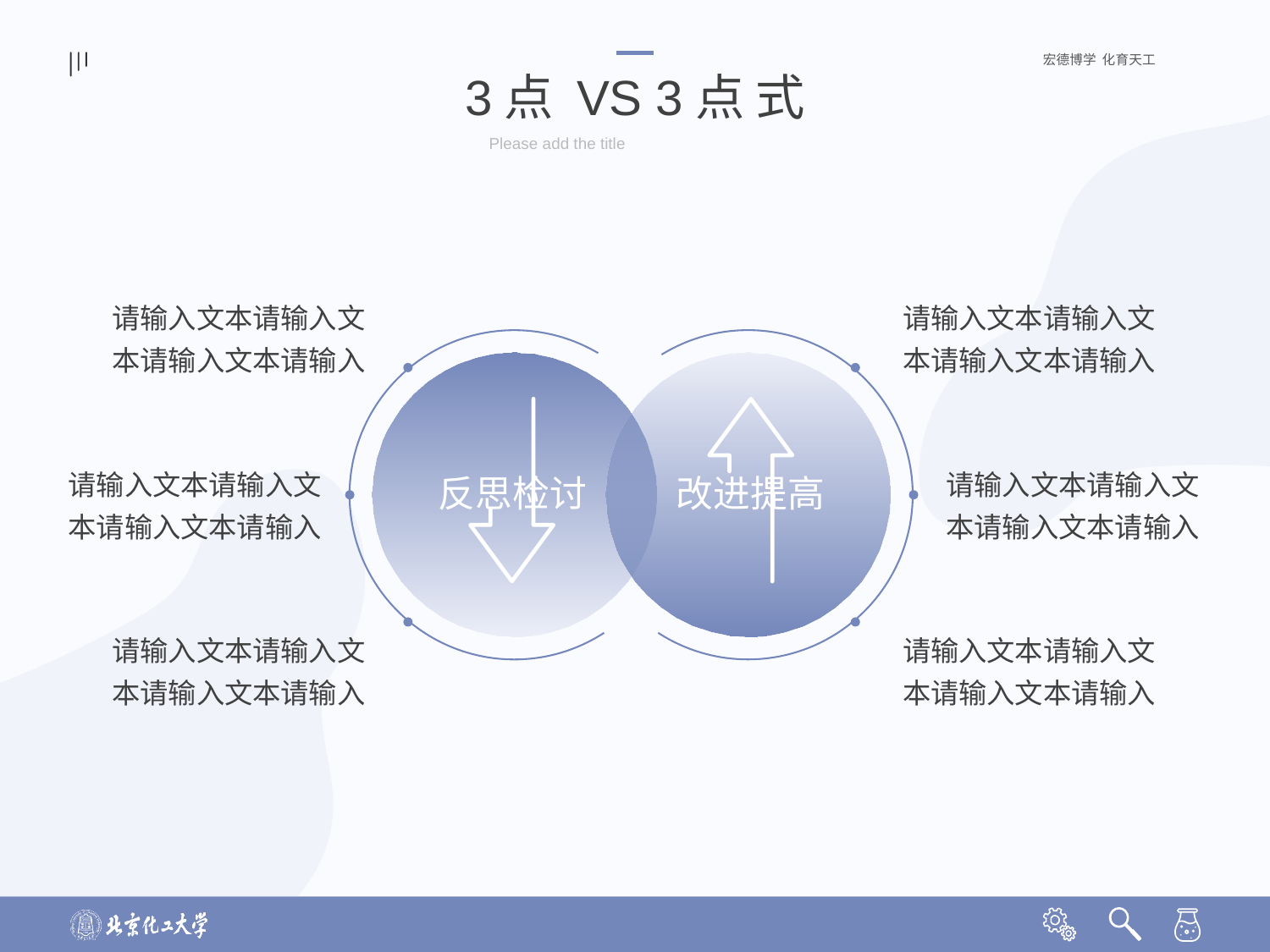

3点 VS 3点 式
Please add the title
请输入文本请输入文本请输入文本请输入
请输入文本请输入文本请输入文本请输入

请输入文本请输入文本请输入文本请输入
请输入文本请输入文本请输入文本请输入
反思检讨
改进提高
请输入文本请输入文本请输入文本请输入
请输入文本请输入文本请输入文本请输入